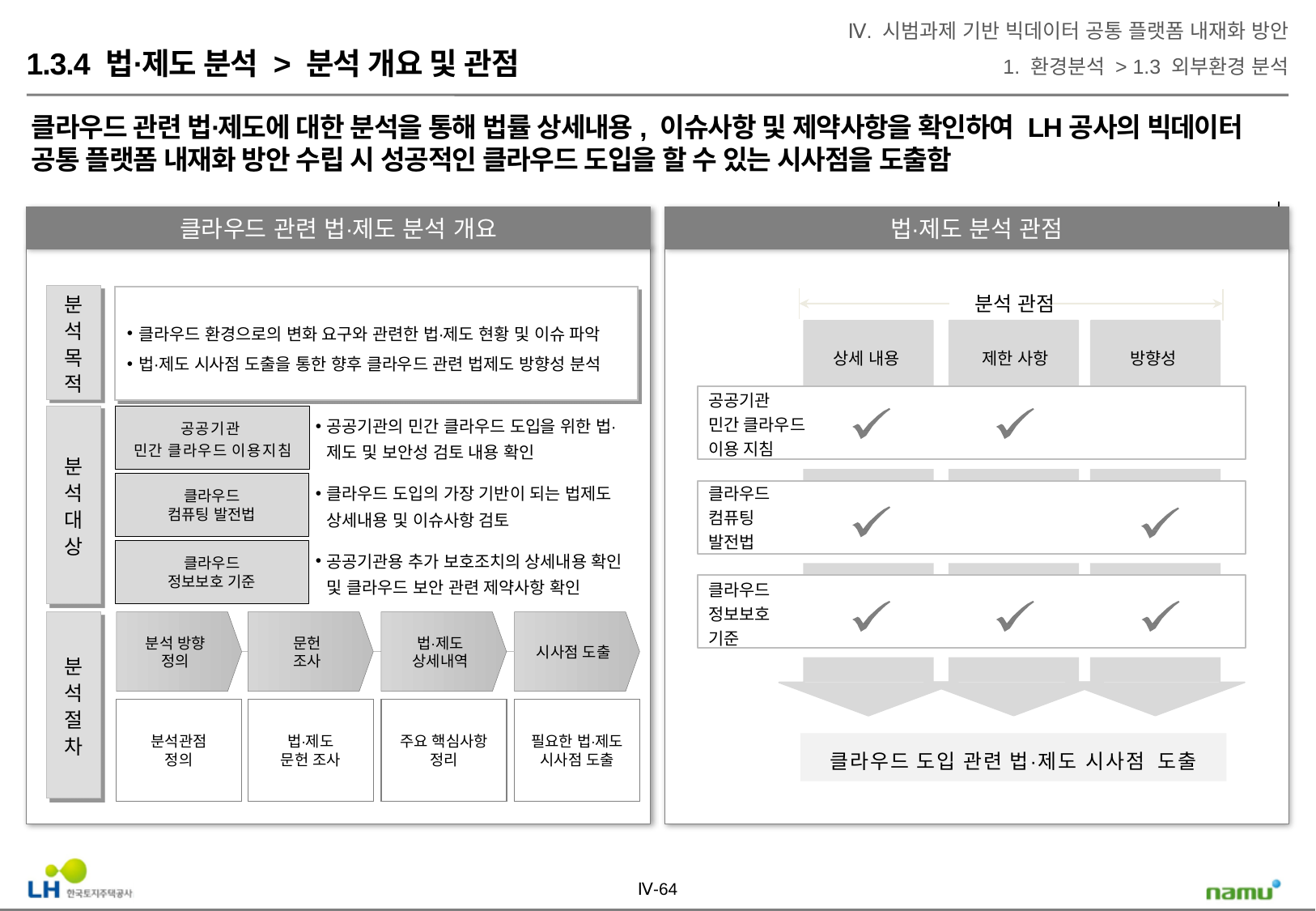

Ⅳ. 시범과제 기반 빅데이터 공통 플랫폼 내재화 방안
1. 환경분석 > 1.3 외부환경 분석
1.3.4 법∙제도 분석 > 분석 개요 및 관점
클라우드 관련 법∙제도에 대한 분석을 통해 법률 상세내용, 이슈사항 및 제약사항을 확인하여 LH공사의 빅데이터 공통 플랫폼 내재화 방안 수립 시 성공적인 클라우드 도입을 할 수 있는 시사점을 도출함
클라우드 관련 법∙제도 분석 개요
법∙제도 분석 관점

분석 관점

분
석
목
적
클라우드 환경으로의 변화 요구와 관련한 법∙제도 현황 및 이슈 파악
법∙제도 시사점 도출을 통한 향후 클라우드 관련 법제도 방향성 분석

제한 사항
방향성
상세 내용

공공기관
민간 클라우드
이용 지침
공공기관
민간 클라우드 이용지침
분
석
대
상

공공기관의 민간 클라우드 도입을 위한 법∙제도 및 보안성 검토 내용 확인
클라우드
컴퓨팅 발전법
클라우드 도입의 가장 기반이 되는 법제도 상세내용 및 이슈사항 검토
클라우드
컴퓨팅
발전법

클라우드
정보보호 기준
공공기관용 추가 보호조치의 상세내용 확인 및 클라우드 보안 관련 제약사항 확인
클라우드
정보보호
기준

분
석
절
차
분석 방향
정의
문헌
조사
법∙제도
상세내역
시사점 도출
분석관점
정의
법∙제도
문헌 조사
주요 핵심사항
정리
필요한 법∙제도
시사점 도출
클라우드 도입 관련 법∙제도 시사점 도출